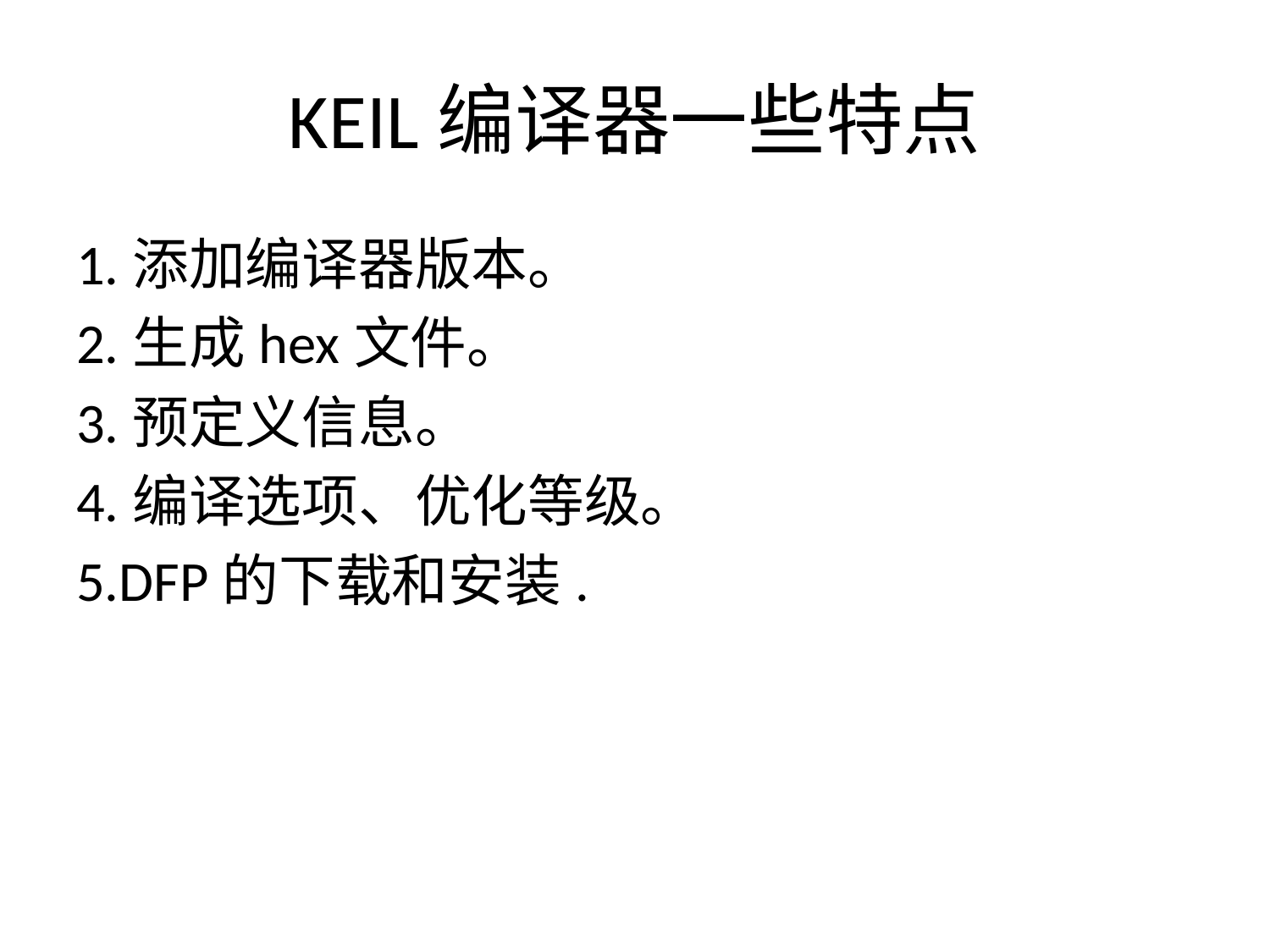

# KEIL编译器一些特点
1.添加编译器版本。
2.生成hex文件。
3.预定义信息。
4.编译选项、优化等级。
5.DFP的下载和安装.